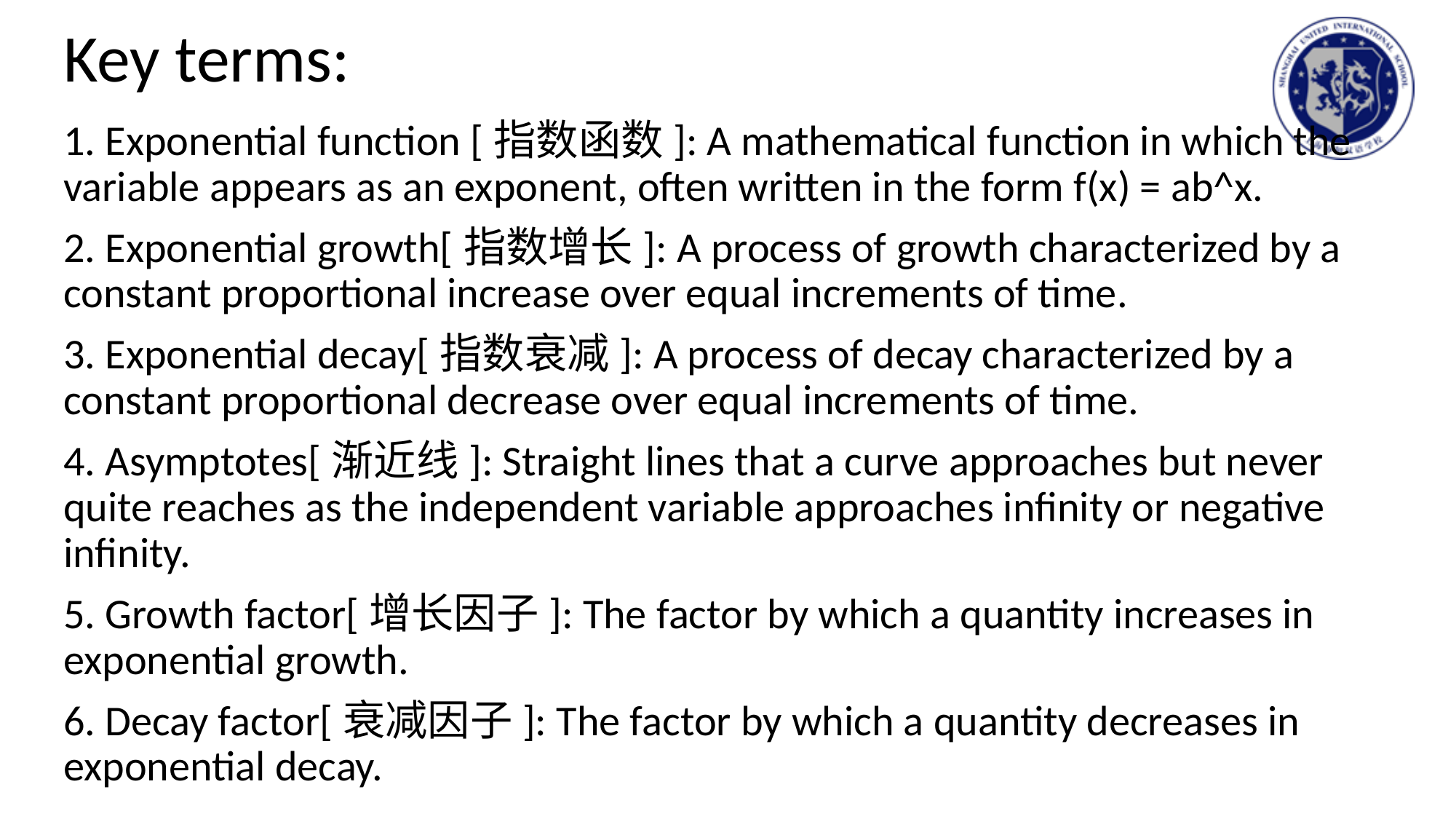

# Key terms:
1. Exponential function [指数函数]: A mathematical function in which the variable appears as an exponent, often written in the form f(x) = ab^x.
2. Exponential growth[指数增长]: A process of growth characterized by a constant proportional increase over equal increments of time.
3. Exponential decay[指数衰减]: A process of decay characterized by a constant proportional decrease over equal increments of time.
4. Asymptotes[渐近线]: Straight lines that a curve approaches but never quite reaches as the independent variable approaches infinity or negative infinity.
5. Growth factor[增长因子]: The factor by which a quantity increases in exponential growth.
6. Decay factor[衰减因子]: The factor by which a quantity decreases in exponential decay.